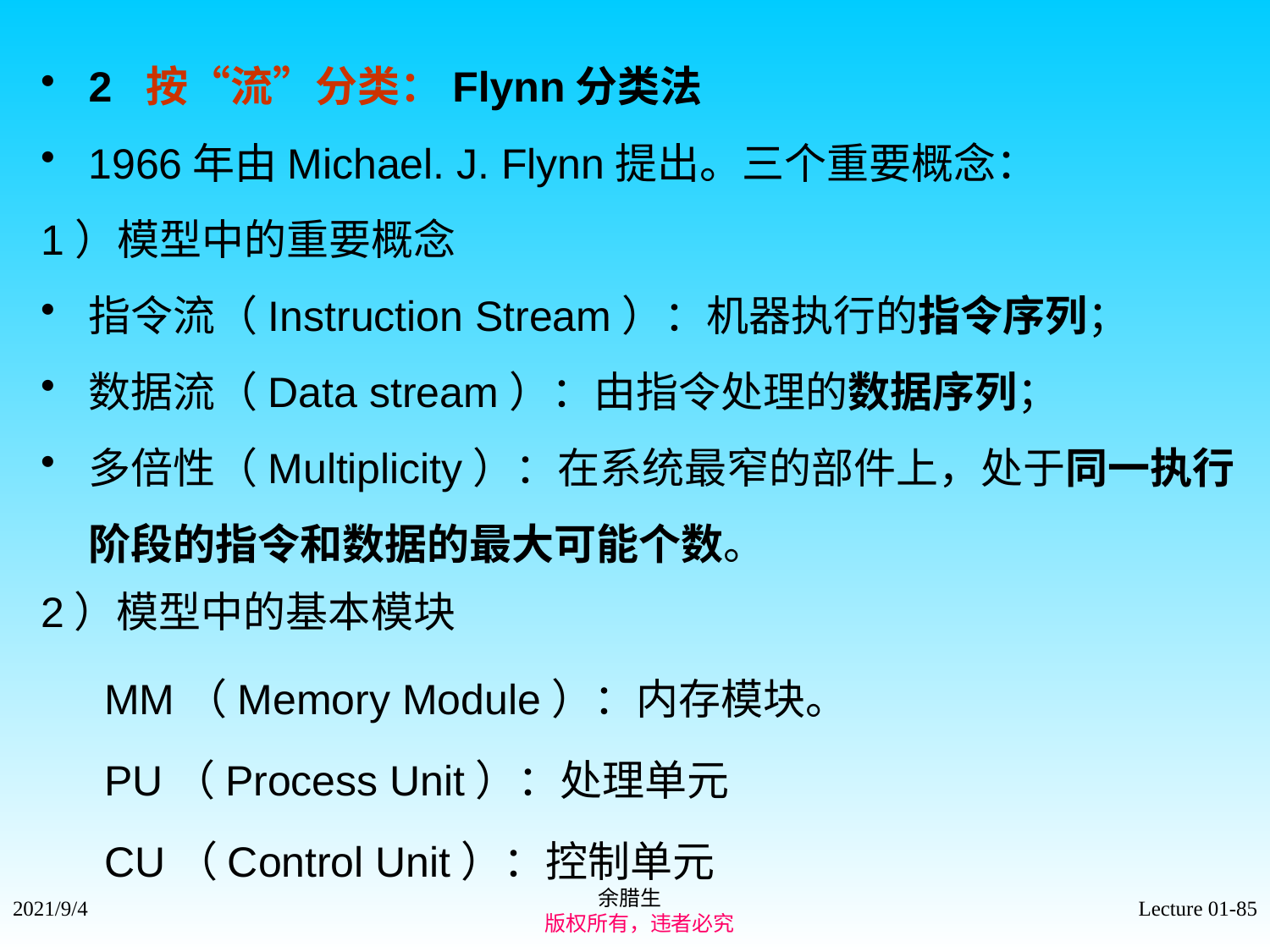

2  按“流”分类：Flynn分类法
1966年由Michael. J. Flynn提出。三个重要概念：
1）模型中的重要概念
指令流（Instruction Stream）：机器执行的指令序列；
数据流（Data stream）：由指令处理的数据序列；
多倍性（Multiplicity）：在系统最窄的部件上，处于同一执行阶段的指令和数据的最大可能个数。
2）模型中的基本模块

MM（Memory Module）：内存模块。

PU（Process Unit）：处理单元

CU（Control Unit）：控制单元
余腊生
 版权所有，违者必究
2021/9/4
Lecture 01-85